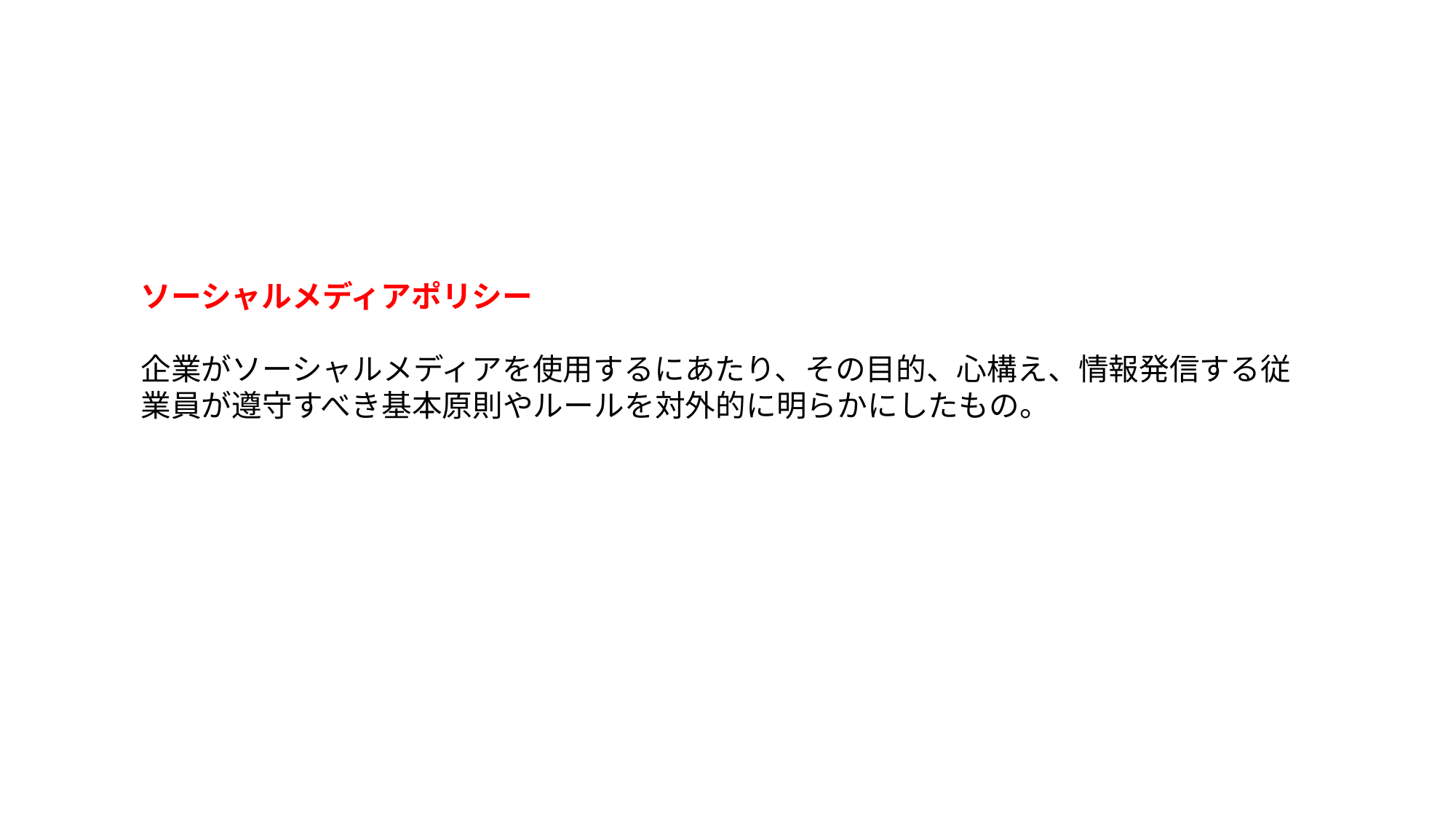

ソーシャルメディアポリシー

企業がソーシャルメディアを使用するにあたり、その目的、心構え、情報発信する従業員が遵守すべき基本原則やルールを対外的に明らかにしたもの。